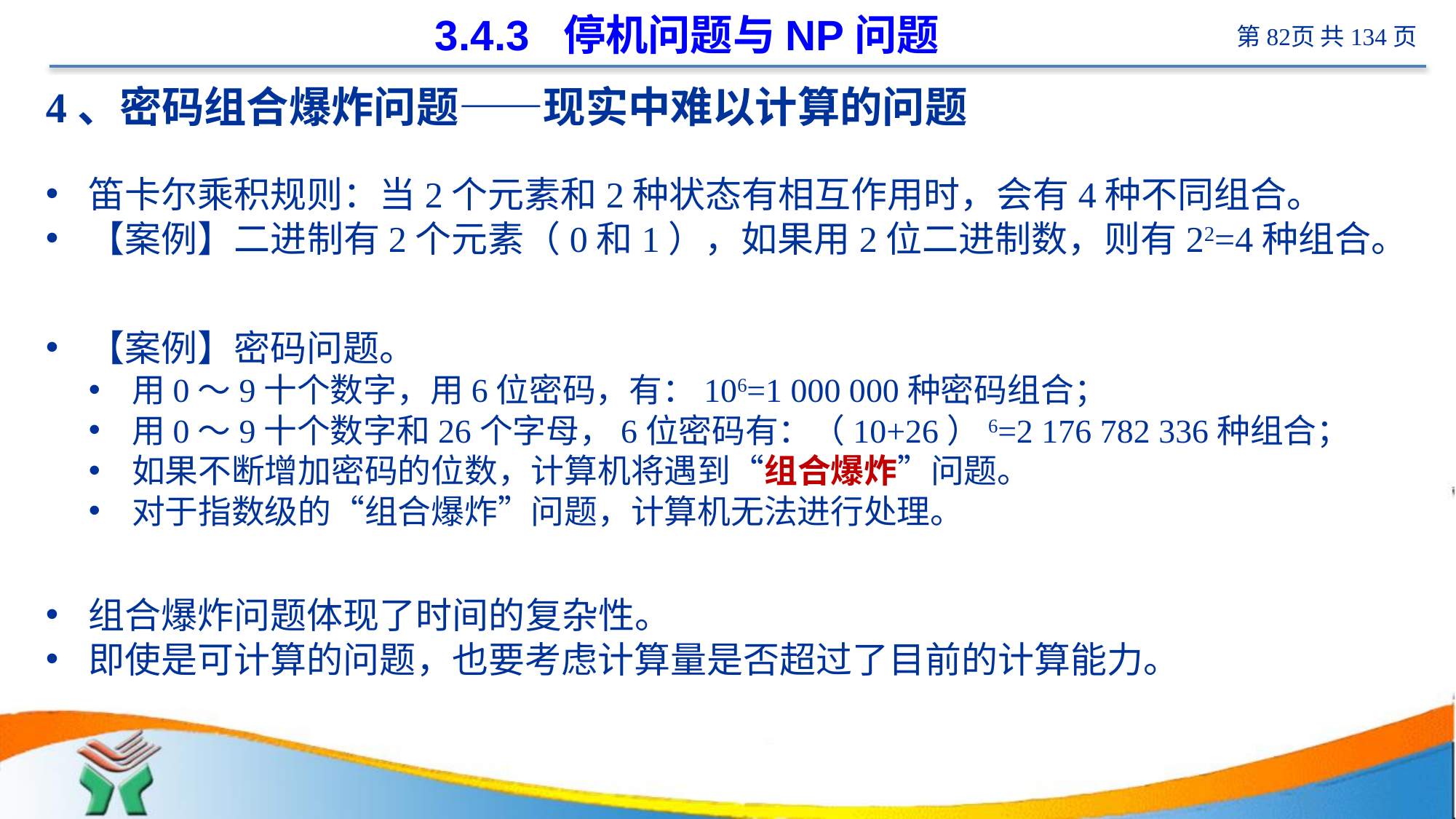

# 3.4.3  停机问题与NP问题
4、密码组合爆炸问题——现实中难以计算的问题

笛卡尔乘积规则：当2个元素和2种状态有相互作用时，会有4种不同组合。
【案例】二进制有2个元素（0和1），如果用2位二进制数，则有22=4种组合。

【案例】密码问题。
用0～9十个数字，用6位密码，有：106=1 000 000种密码组合；
用0～9十个数字和26个字母，6位密码有：（10+26）6=2 176 782 336种组合；
如果不断增加密码的位数，计算机将遇到“组合爆炸”问题。
对于指数级的“组合爆炸”问题，计算机无法进行处理。

组合爆炸问题体现了时间的复杂性。
即使是可计算的问题，也要考虑计算量是否超过了目前的计算能力。